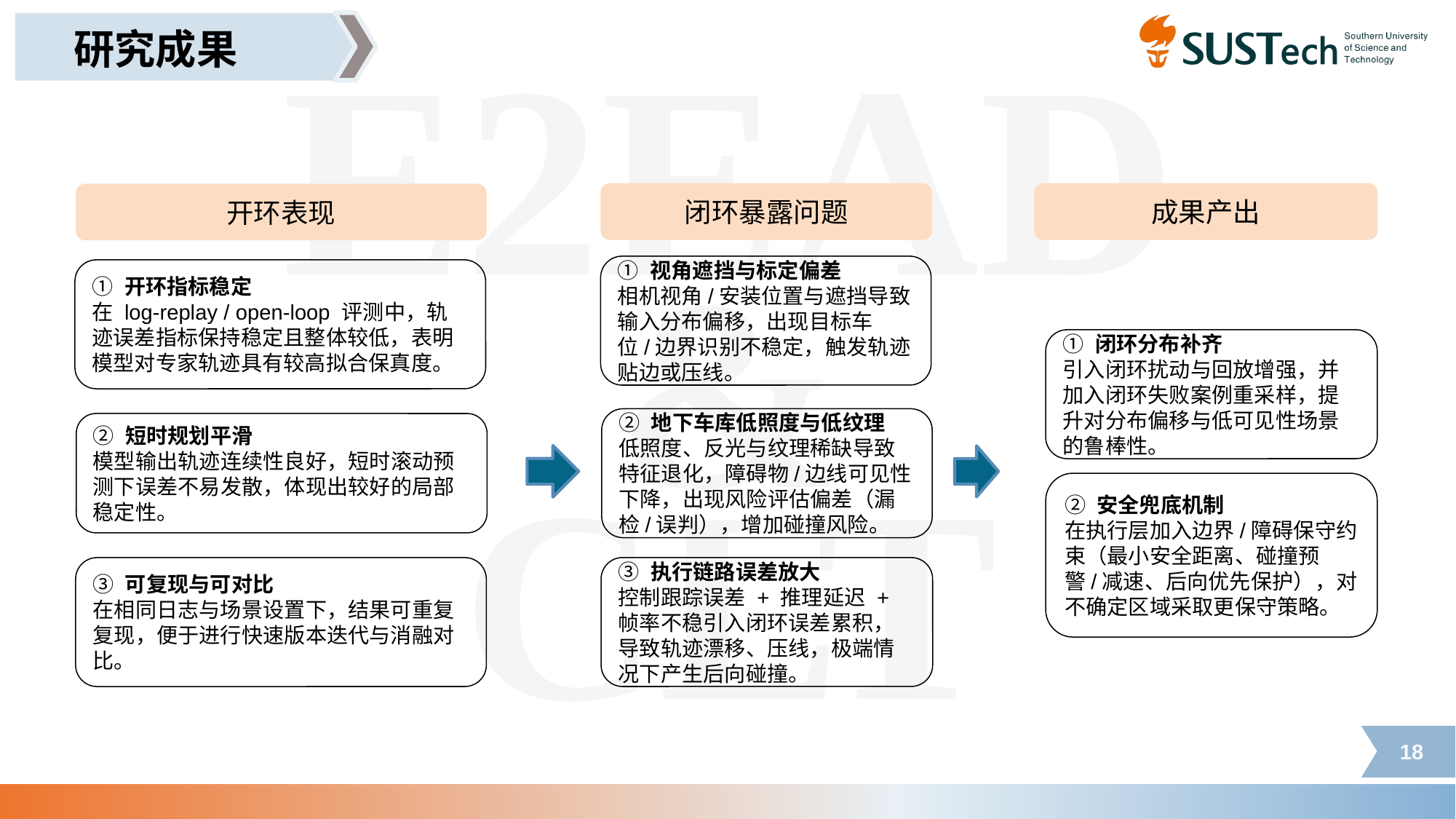

研究成果

闭环暴露问题
成果产出
开环表现
① 开环指标稳定
在 log-replay / open-loop 评测中，轨迹误差指标保持稳定且整体较低，表明模型对专家轨迹具有较高拟合保真度。
② 短时规划平滑
模型输出轨迹连续性良好，短时滚动预测下误差不易发散，体现出较好的局部稳定性。
① 视角遮挡与标定偏差
相机视角/安装位置与遮挡导致输入分布偏移，出现目标车位/边界识别不稳定，触发轨迹贴边或压线。
② 地下车库低照度与低纹理
低照度、反光与纹理稀缺导致特征退化，障碍物/边线可见性下降，出现风险评估偏差（漏检/误判），增加碰撞风险。
① 闭环分布补齐
引入闭环扰动与回放增强，并加入闭环失败案例重采样，提升对分布偏移与低可见性场景的鲁棒性。

② 安全兜底机制
在执行层加入边界/障碍保守约束（最小安全距离、碰撞预警/减速、后向优先保护），对不确定区域采取更保守策略。
③ 执行链路误差放大
控制跟踪误差 + 推理延迟 + 帧率不稳引入闭环误差累积，导致轨迹漂移、压线，极端情况下产生后向碰撞。
③ 可复现与可对比
在相同日志与场景设置下，结果可重复复现，便于进行快速版本迭代与消融对比。